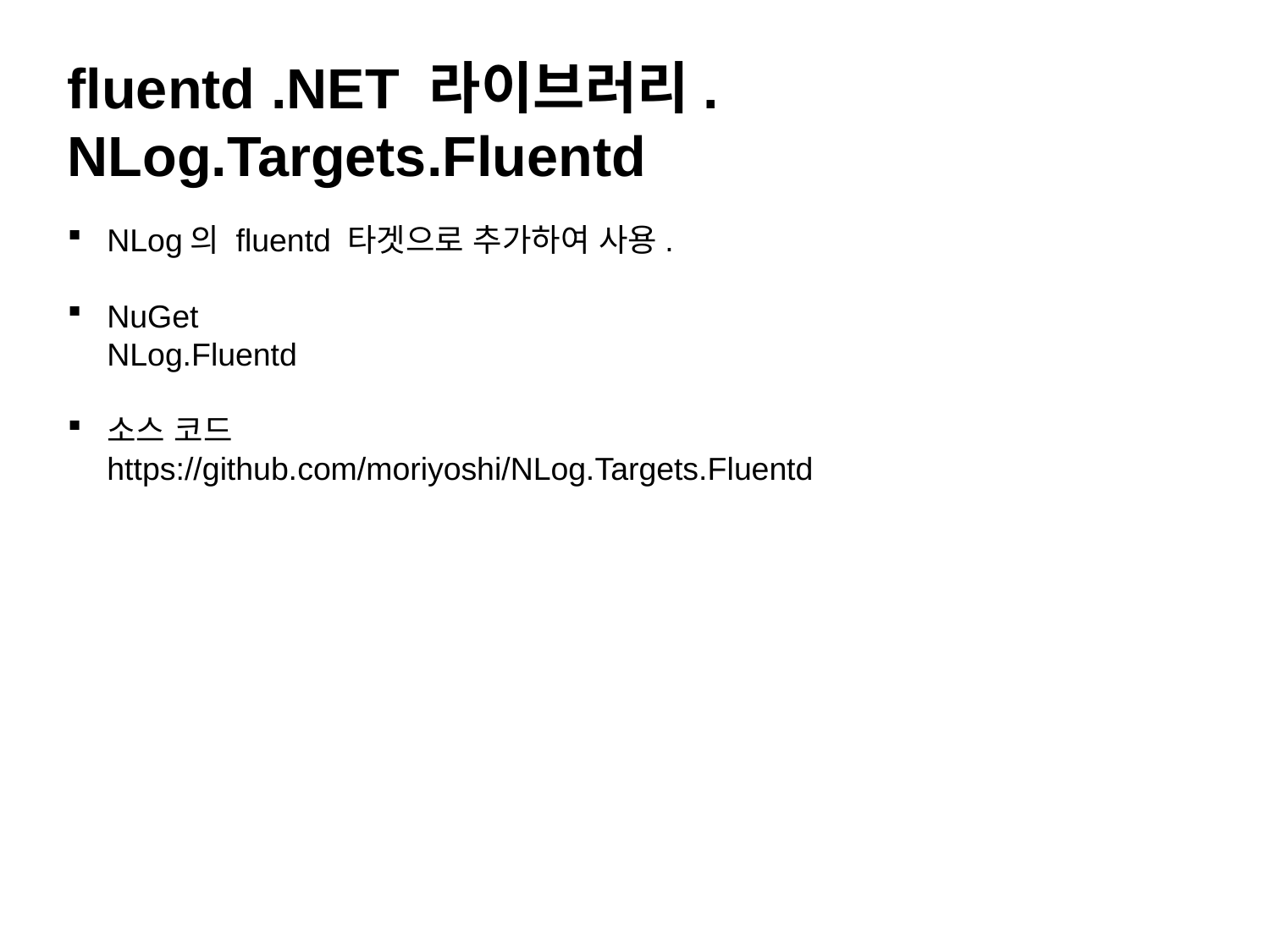

fluentd .NET 라이브러리. NLog.Targets.Fluentd
NLog의 fluentd 타겟으로 추가하여 사용.
NuGet
NLog.Fluentd
소스 코드
https://github.com/moriyoshi/NLog.Targets.Fluentd